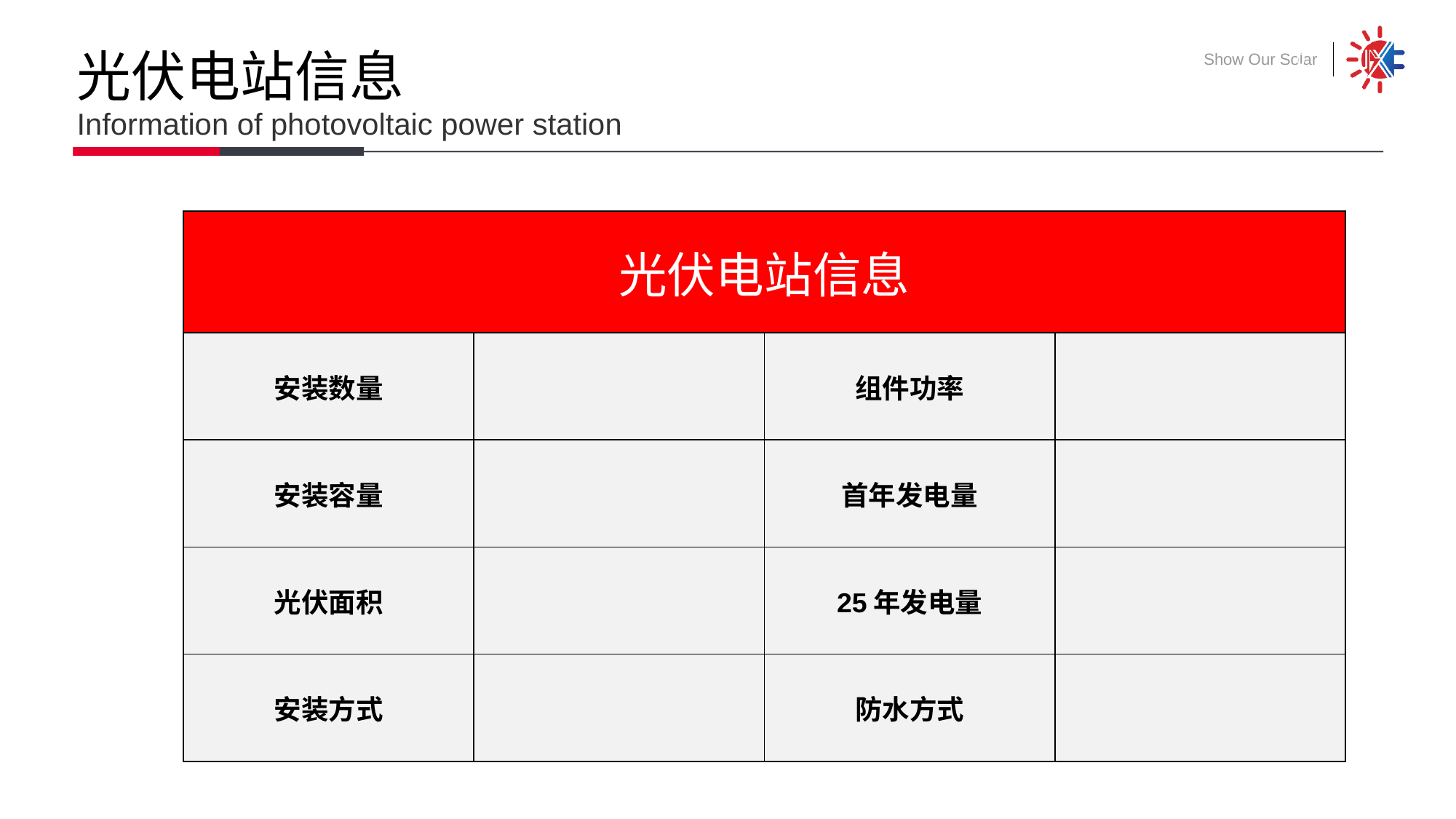

光伏电站信息
Information of photovoltaic power station
| 光伏电站信息 |  |  |  |
| --- | --- | --- | --- |
| 安装数量 |  | 组件功率 |  |
| 安装容量 |  | 首年发电量 |  |
| 光伏面积 |  | 25年发电量 |  |
| 安装方式 |  | 防水方式 |  |